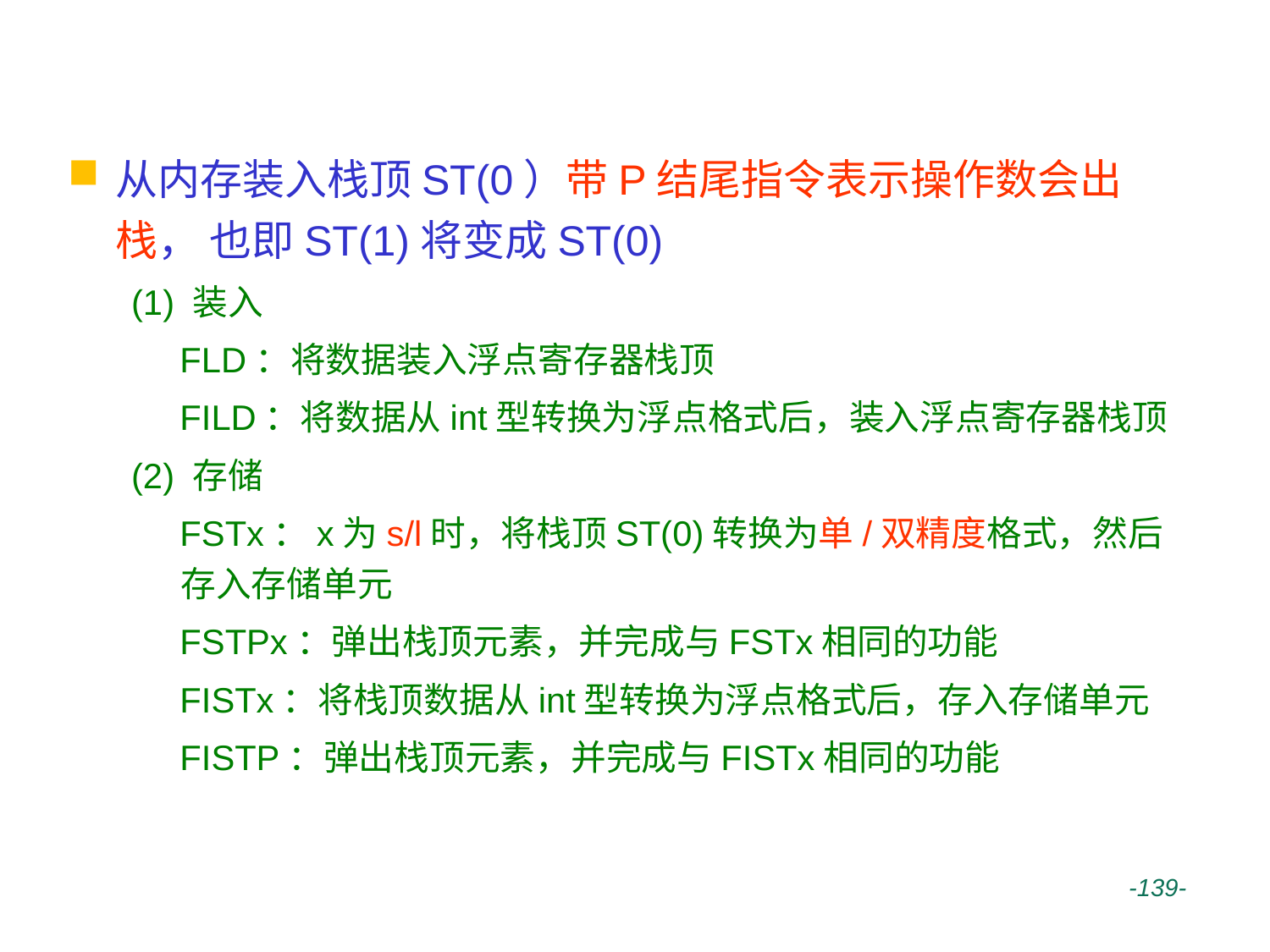

# X87 FPU指令---数据传送类
从内存装入栈顶ST(0）带P结尾指令表示操作数会出栈， 也即ST(1)将变成ST(0)
(1) 装入
     FLD：将数据装入浮点寄存器栈顶
     FILD：将数据从int型转换为浮点格式后，装入浮点寄存器栈顶
(2) 存储
     FSTx：x为s/l时，将栈顶ST(0)转换为单/双精度格式，然后存入存储单元
     FSTPx：弹出栈顶元素，并完成与FSTx相同的功能
     FISTx：将栈顶数据从int型转换为浮点格式后，存入存储单元
     FISTP：弹出栈顶元素，并完成与FISTx相同的功能

 -139-